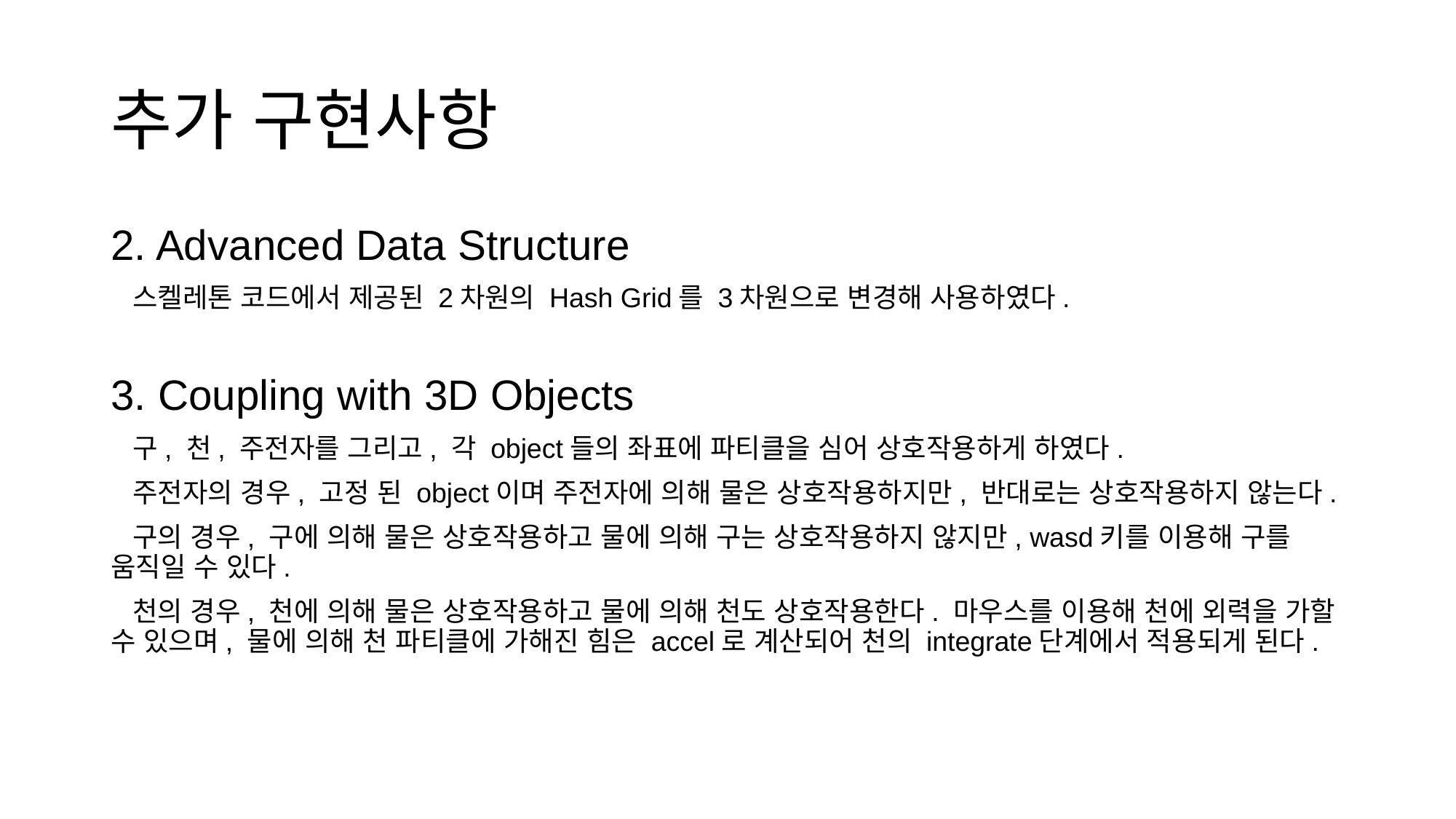

# 추가 구현사항
2. Advanced Data Structure
  스켈레톤 코드에서 제공된 2차원의 Hash Grid를 3차원으로 변경해 사용하였다.

3. Coupling with 3D Objects
  구, 천, 주전자를 그리고, 각 object들의 좌표에 파티클을 심어 상호작용하게 하였다.
  주전자의 경우, 고정 된 object이며 주전자에 의해 물은 상호작용하지만, 반대로는 상호작용하지 않는다.
  구의 경우, 구에 의해 물은 상호작용하고 물에 의해 구는 상호작용하지 않지만, wasd키를 이용해 구를 움직일 수 있다.
  천의 경우, 천에 의해 물은 상호작용하고 물에 의해 천도 상호작용한다. 마우스를 이용해 천에 외력을 가할 수 있으며, 물에 의해 천 파티클에 가해진 힘은 accel로 계산되어 천의 integrate단계에서 적용되게 된다.